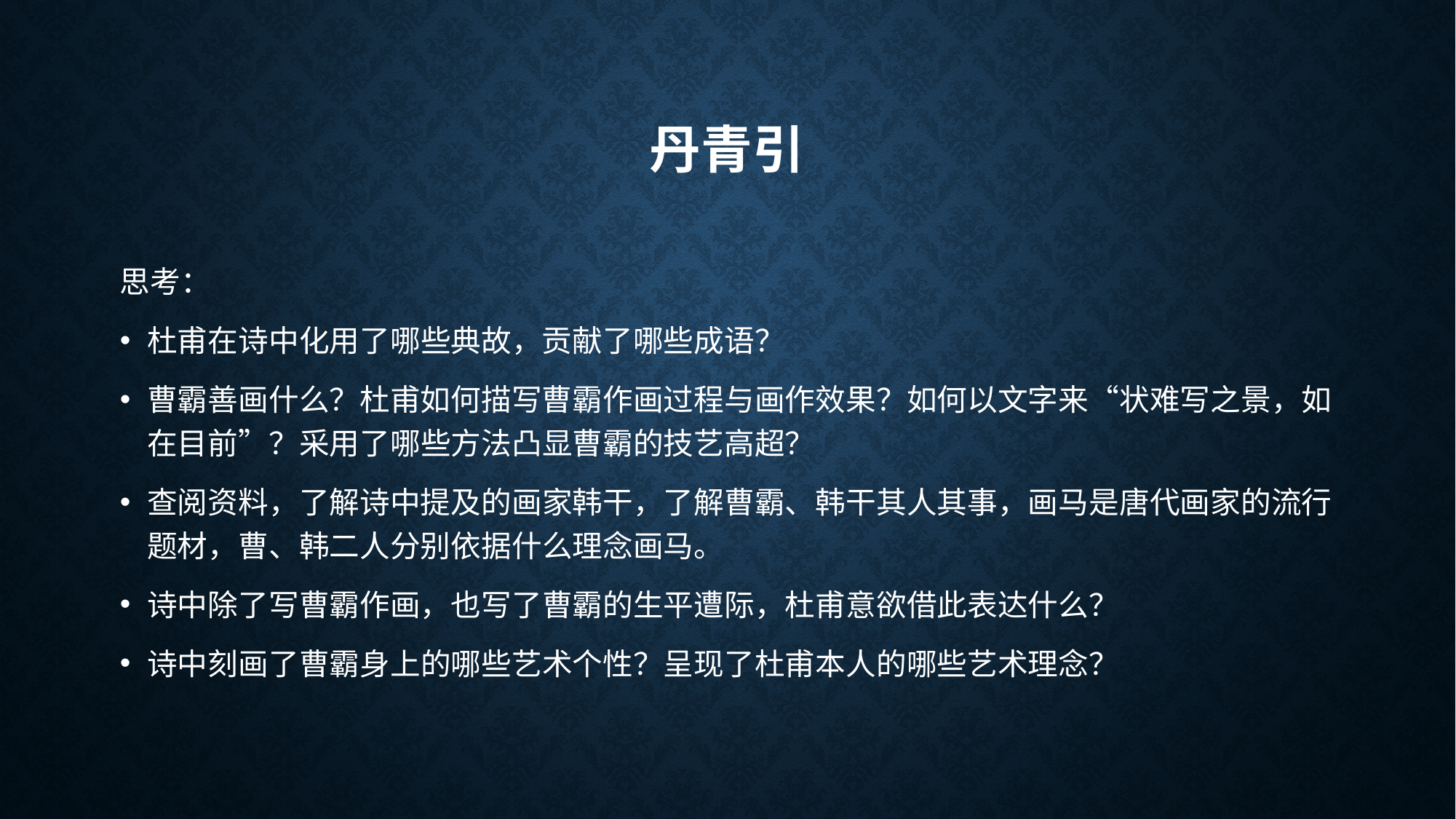

# 丹青引
思考：
杜甫在诗中化用了哪些典故，贡献了哪些成语？
曹霸善画什么？杜甫如何描写曹霸作画过程与画作效果？如何以文字来“状难写之景，如在目前”？采用了哪些方法凸显曹霸的技艺高超？
查阅资料，了解诗中提及的画家韩干，了解曹霸、韩干其人其事，画马是唐代画家的流行题材，曹、韩二人分别依据什么理念画马。
诗中除了写曹霸作画，也写了曹霸的生平遭际，杜甫意欲借此表达什么？
诗中刻画了曹霸身上的哪些艺术个性？呈现了杜甫本人的哪些艺术理念？